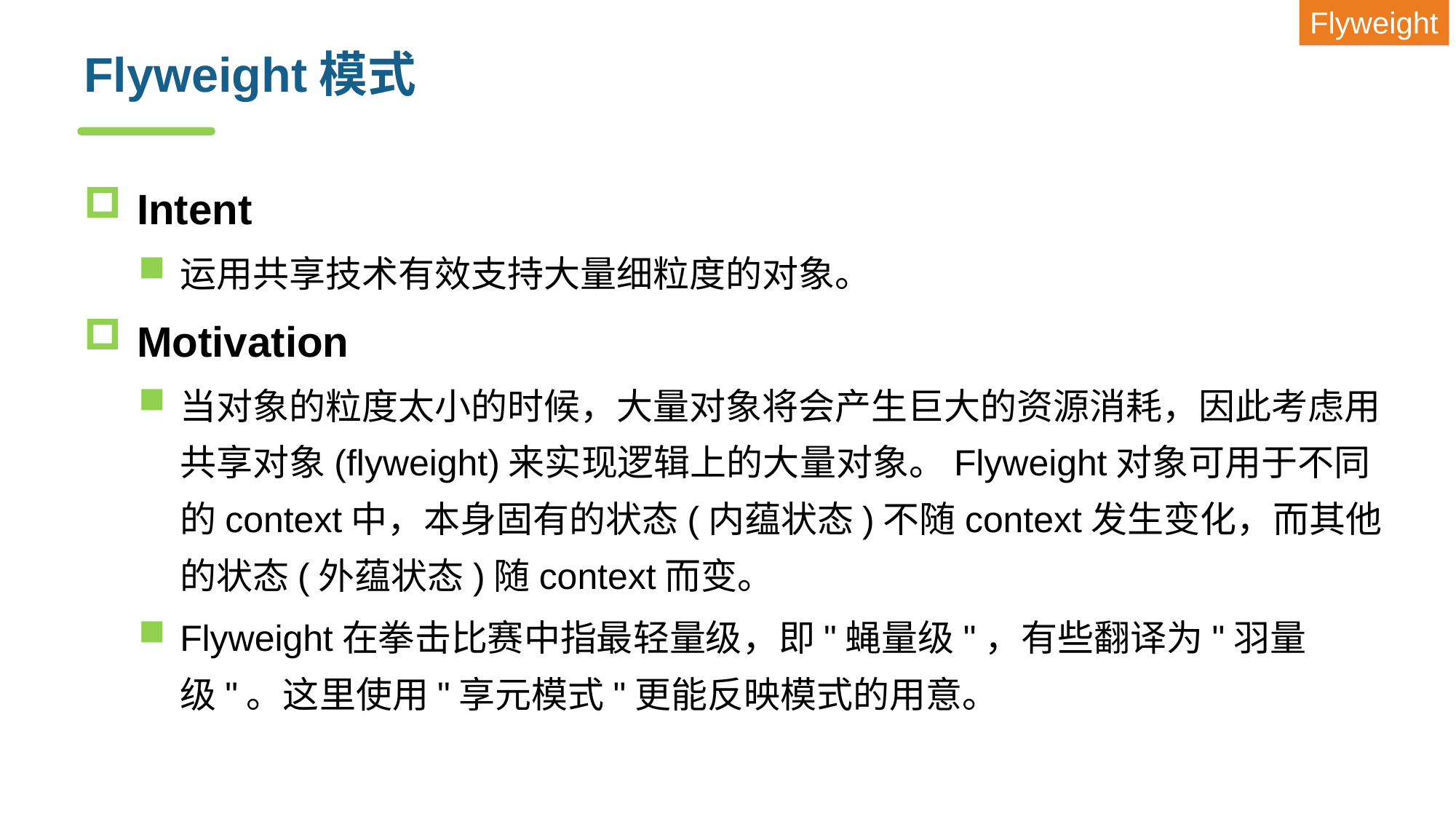

Flyweight
# Flyweight模式
Intent
运用共享技术有效支持大量细粒度的对象。
Motivation
当对象的粒度太小的时候，大量对象将会产生巨大的资源消耗，因此考虑用共享对象(flyweight)来实现逻辑上的大量对象。Flyweight对象可用于不同的context中，本身固有的状态(内蕴状态)不随context发生变化，而其他的状态(外蕴状态)随context而变。
Flyweight在拳击比赛中指最轻量级，即"蝇量级"，有些翻译为"羽量级"。这里使用"享元模式"更能反映模式的用意。

149